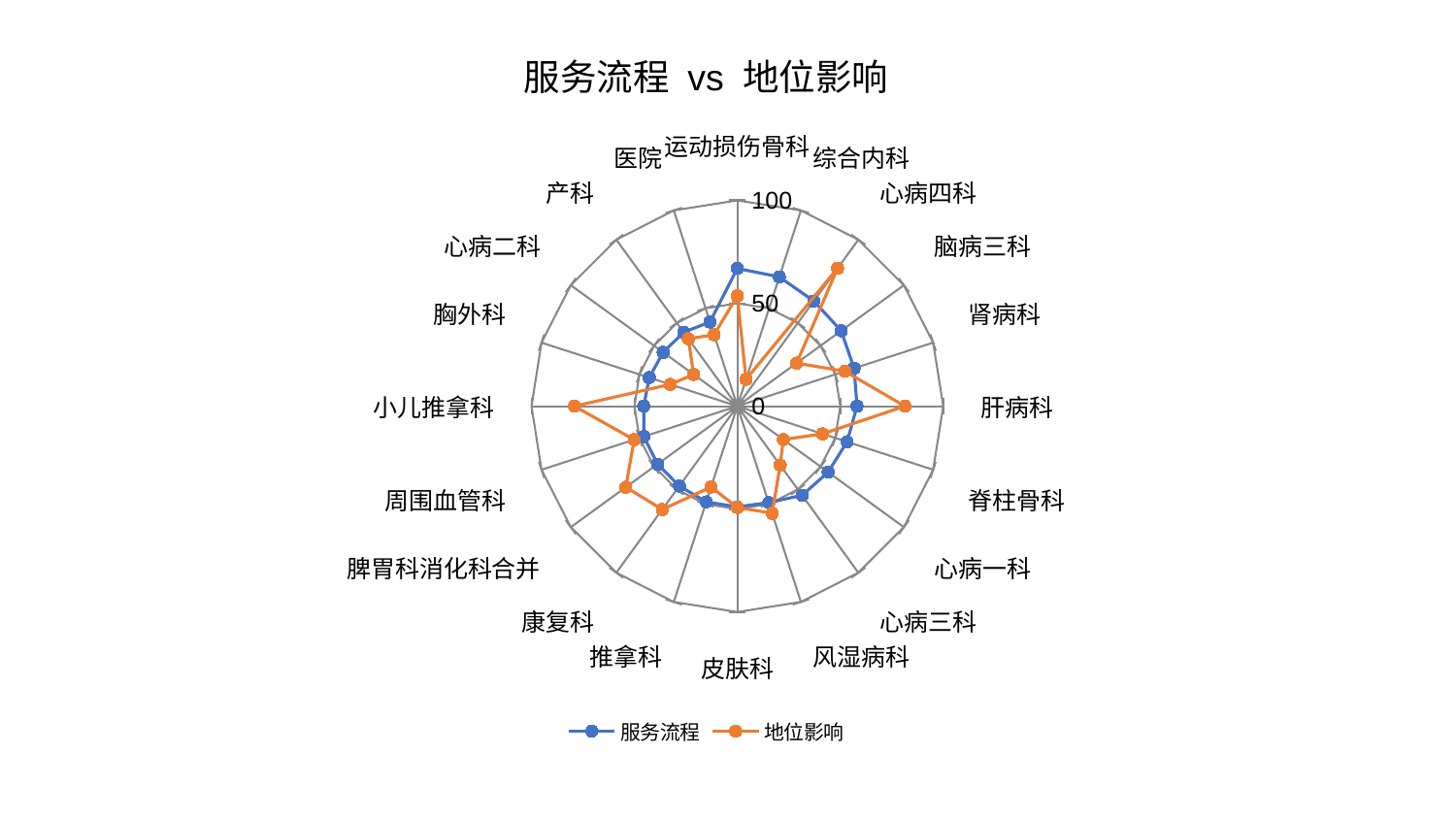

### Chart: 服务流程 vs 地位影响

| Category | 服务流程 | 地位影响 |
|---|---|---|
| 运动损伤骨科 | 66.93919850598532 | 53.60705213736989 |
| 综合内科 | 66.06151852587537 | 13.738223159215432 |
| 心病四科 | 63.14776953782728 | 82.88167422189697 |
| 脑病三科 | 62.35187051412247 | 35.6047113701639 |
| 肾病科 | 59.638255956765995 | 54.93370745854508 |
| 肝病科 | 58.13146167116423 | 81.41898897277402 |
| 脊柱骨科 | 56.03595644859518 | 43.52435581289816 |
| 心病一科 | 54.53800658200231 | 27.596179196383208 |
| 心病三科 | 53.526496895054585 | 35.38973023175233 |
| 风湿病科 | 49.25089371800906 | 54.70598477366505 |
| 皮肤科 | 48.94082235109667 | 49.19954719033595 |
| 推拿科 | 48.896548007248576 | 41.311141432062726 |
| 康复科 | 47.94744008039277 | 62.03140988229825 |
| 脾胃科消化科合并 | 47.933753070449356 | 67.0181174297457 |
| 周围血管科 | 47.799475546847056 | 52.70996473177117 |
| 小儿推拿科 | 45.487218303060615 | 79.12630113819883 |
| 胸外科 | 44.992855978878836 | 34.2535510171198 |
| 心病二科 | 44.55387304394049 | 26.26676713247599 |
| 产科 | 44.423253924111556 | 40.49324703209999 |
| 医院 | 43.00614871842 | 36.52380263380355 |
113